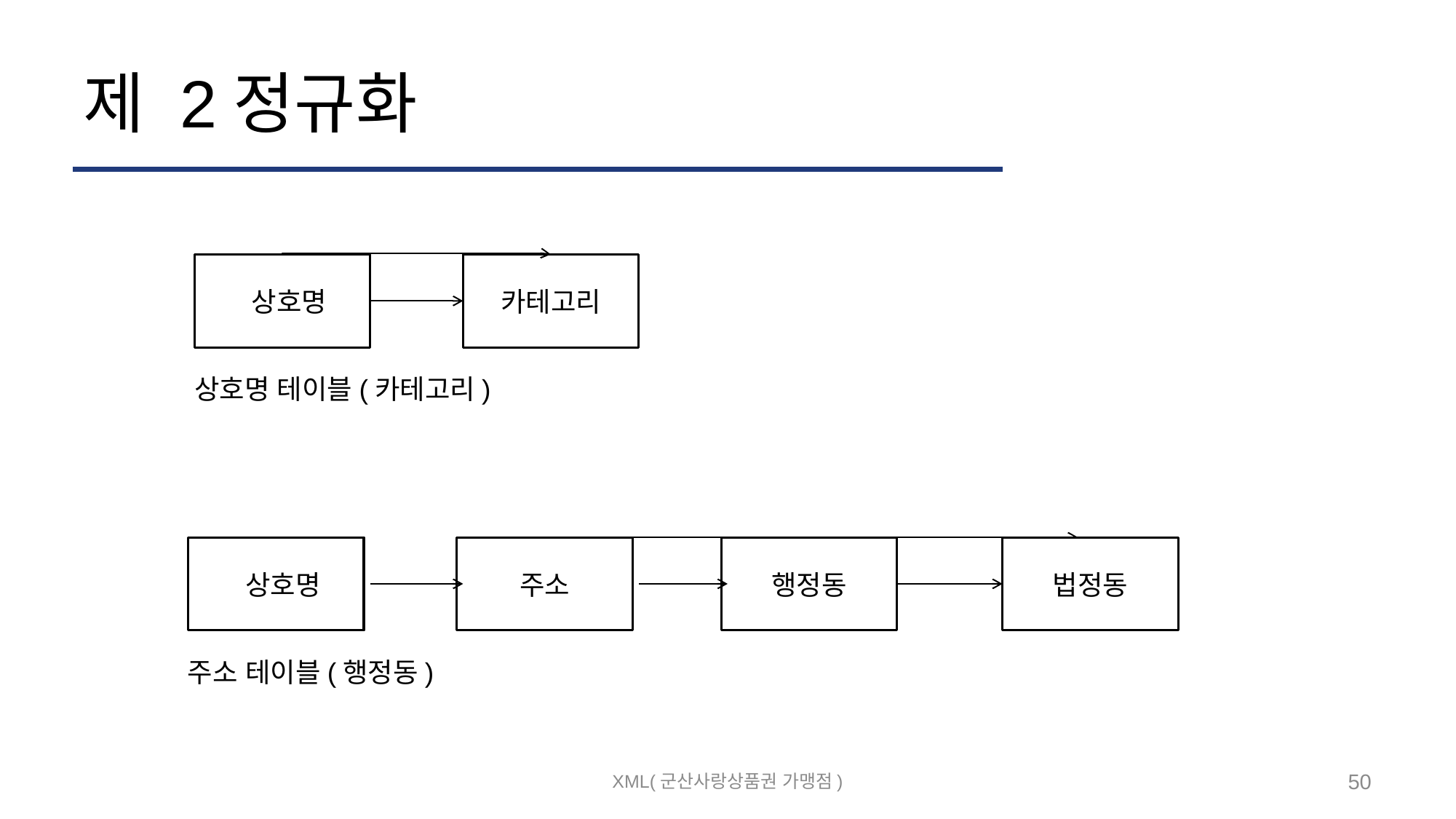

# 제 2정규화
 상호명
카테고리
상호명 테이블(카테고리)
 상호명
주소
행정동
법정동
주소 테이블(행정동)
XML(군산사랑상품권 가맹점)
50